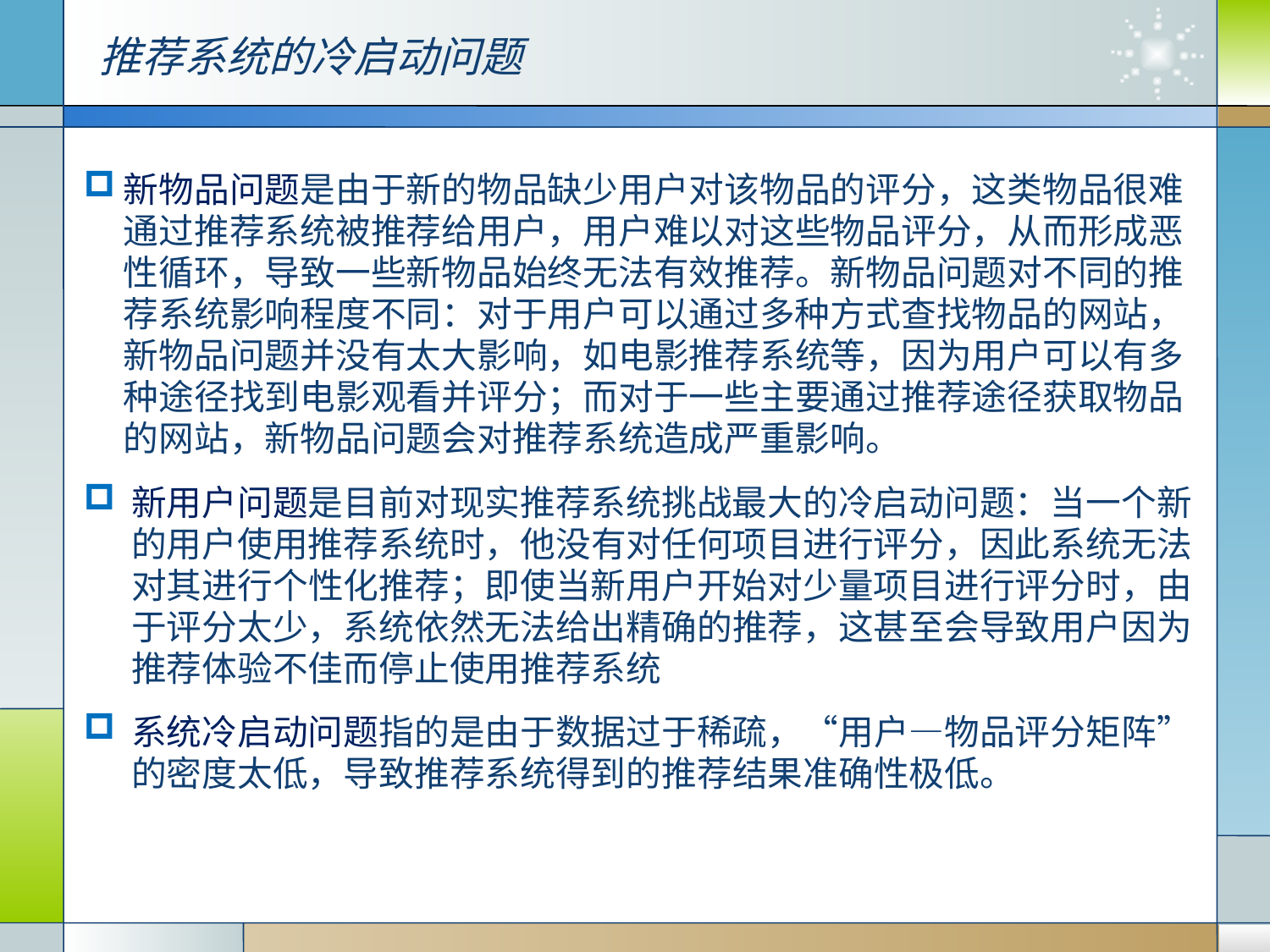

推荐系统的冷启动问题
新物品问题是由于新的物品缺少用户对该物品的评分，这类物品很难通过推荐系统被推荐给用户，用户难以对这些物品评分，从而形成恶性循环，导致一些新物品始终无法有效推荐。新物品问题对不同的推荐系统影响程度不同：对于用户可以通过多种方式查找物品的网站，新物品问题并没有太大影响，如电影推荐系统等，因为用户可以有多种途径找到电影观看并评分；而对于一些主要通过推荐途径获取物品的网站，新物品问题会对推荐系统造成严重影响。
新用户问题是目前对现实推荐系统挑战最大的冷启动问题：当一个新的用户使用推荐系统时，他没有对任何项目进行评分，因此系统无法对其进行个性化推荐；即使当新用户开始对少量项目进行评分时，由于评分太少，系统依然无法给出精确的推荐，这甚至会导致用户因为推荐体验不佳而停止使用推荐系统
系统冷启动问题指的是由于数据过于稀疏，“用户—物品评分矩阵”的密度太低，导致推荐系统得到的推荐结果准确性极低。